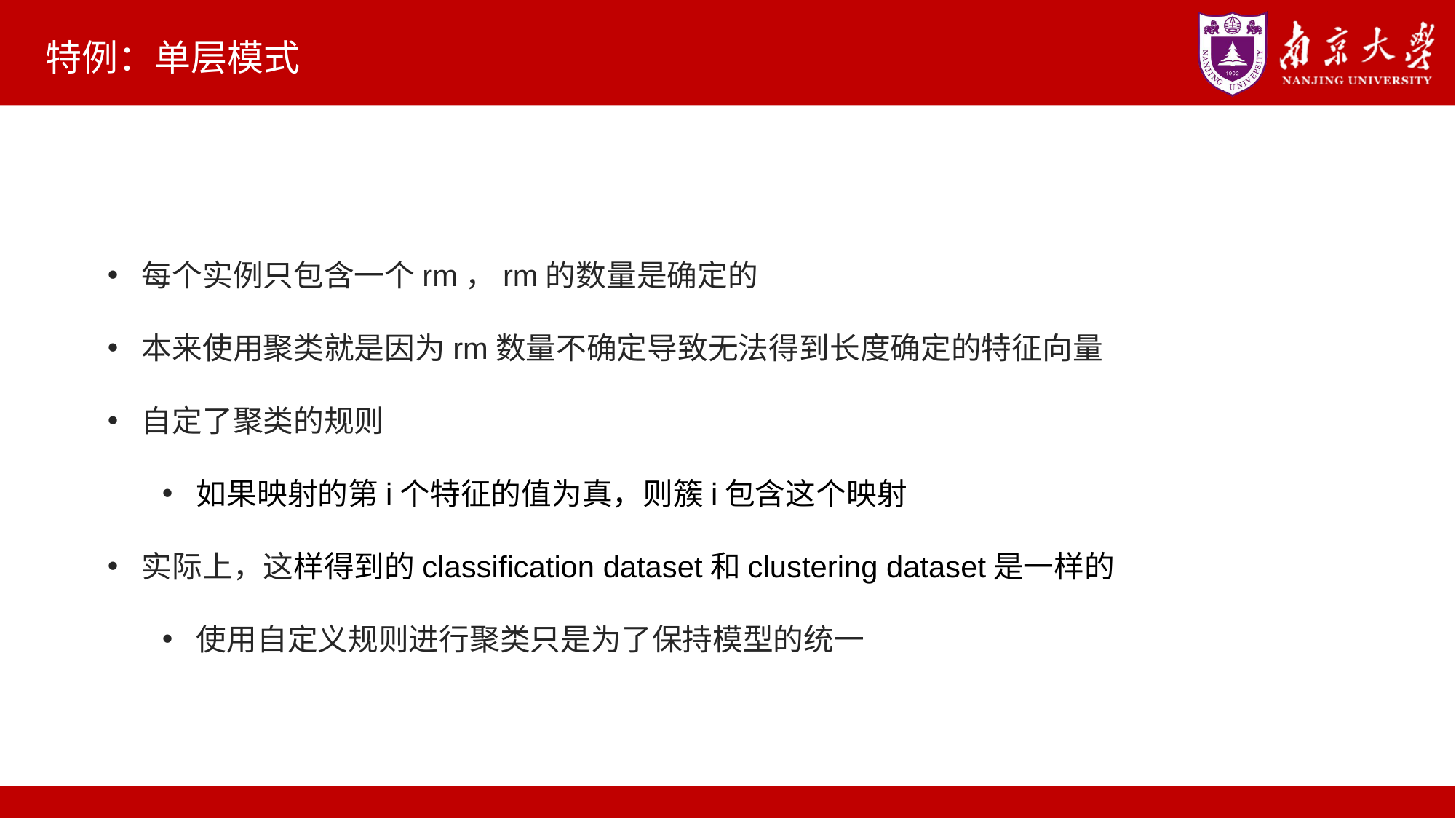

# 特例：单层模式
每个实例只包含一个rm，rm的数量是确定的
本来使用聚类就是因为rm数量不确定导致无法得到长度确定的特征向量
自定了聚类的规则
如果映射的第i个特征的值为真，则簇i包含这个映射
实际上，这样得到的classification dataset和clustering dataset是一样的
使用自定义规则进行聚类只是为了保持模型的统一